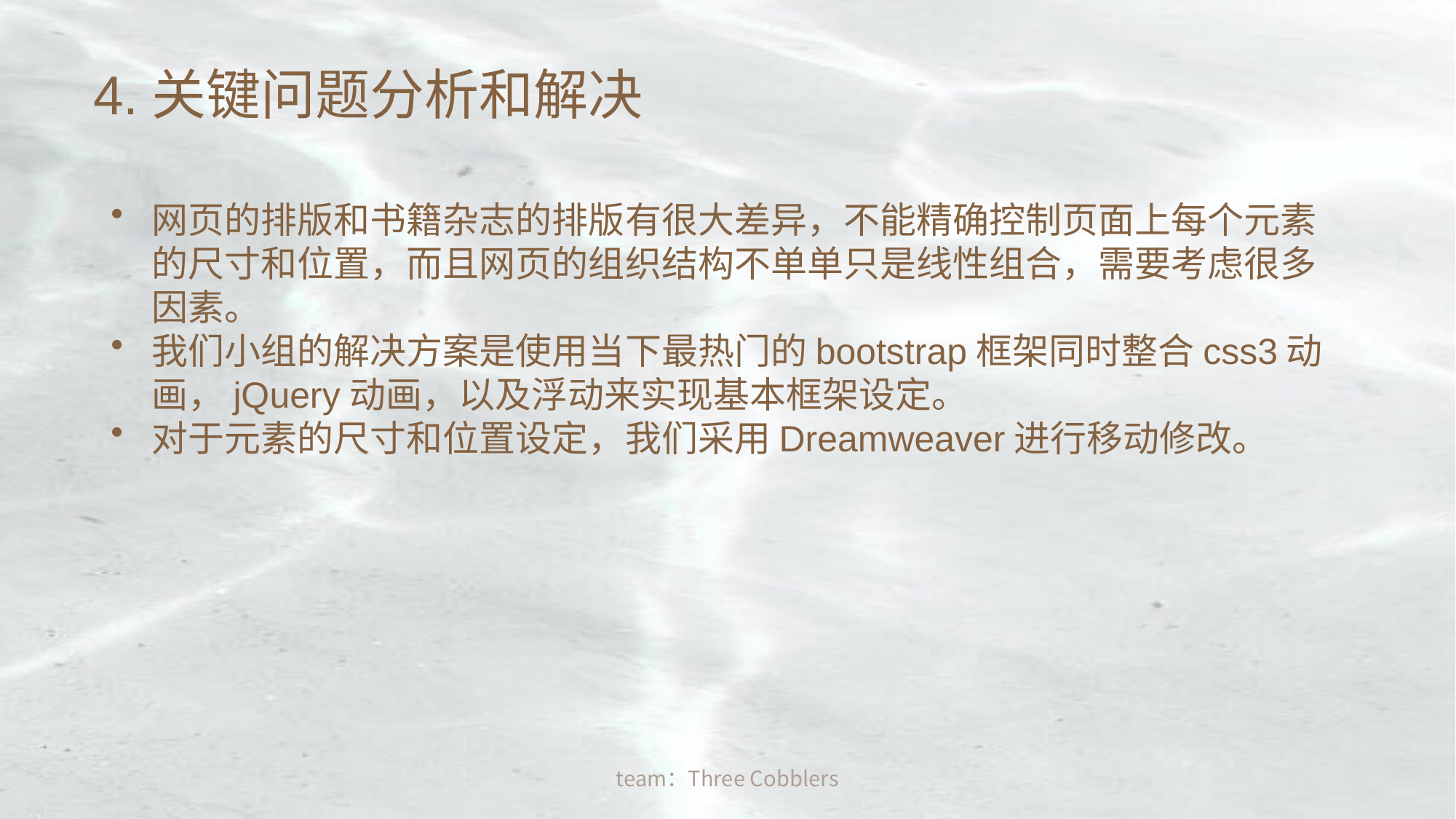

#
4.关键问题分析和解决
网页的排版和书籍杂志的排版有很大差异，不能精确控制页面上每个元素的尺寸和位置，而且网页的组织结构不单单只是线性组合，需要考虑很多因素。
我们小组的解决方案是使用当下最热门的bootstrap框架同时整合css3动画，jQuery动画，以及浮动来实现基本框架设定。
对于元素的尺寸和位置设定，我们采用Dreamweaver进行移动修改。
team：Three Cobblers